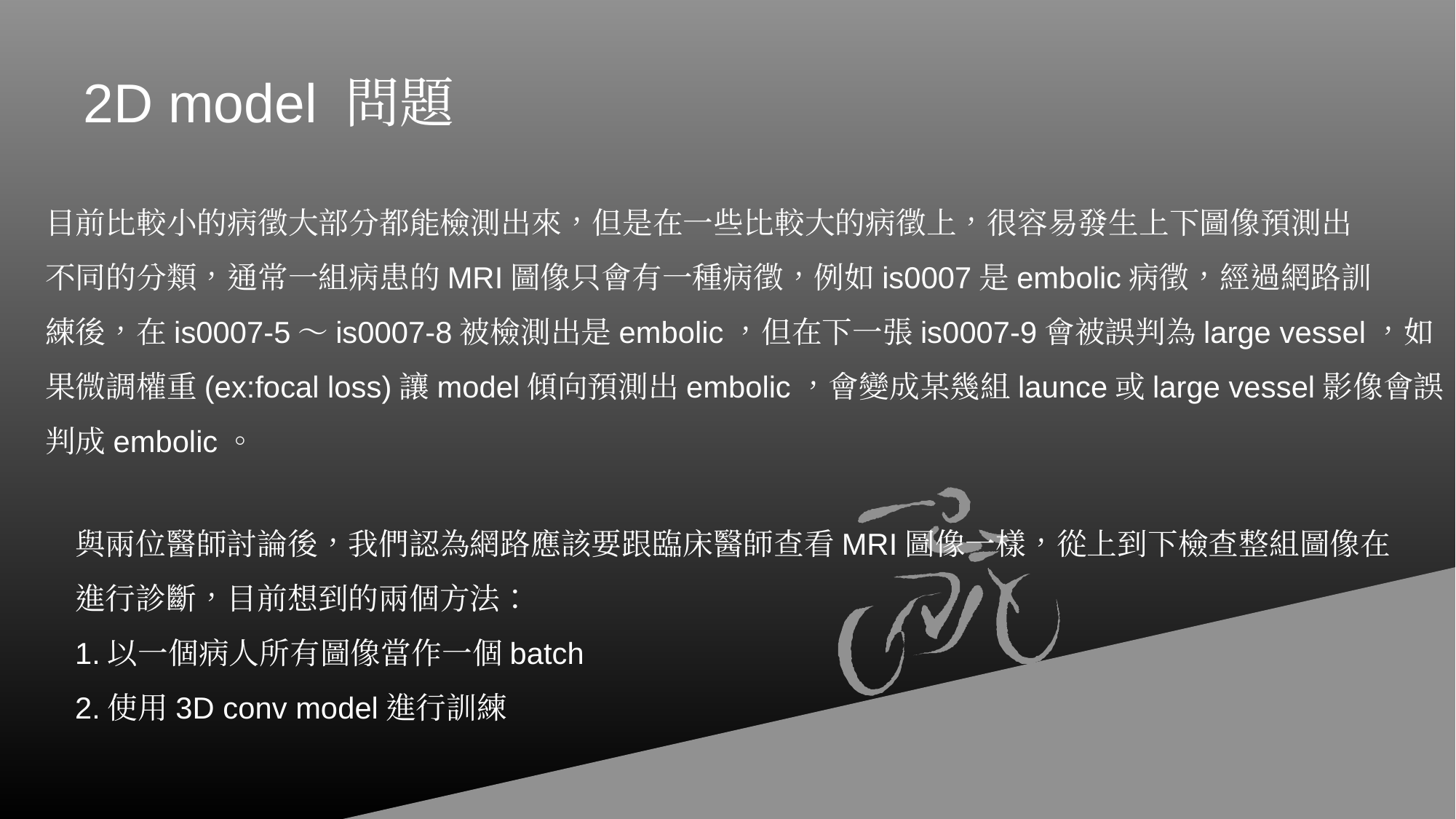

# 2D model 問題
目前比較小的病徵大部分都能檢測出來，但是在一些比較大的病徵上，很容易發生上下圖像預測出
不同的分類，通常一組病患的MRI圖像只會有一種病徵，例如is0007是embolic病徵，經過網路訓
練後，在is0007-5～is0007-8被檢測出是embolic，但在下一張is0007-9會被誤判為large vessel，如
果微調權重(ex:focal loss)讓model傾向預測出embolic，會變成某幾組launce或large vessel影像會誤
判成embolic。
與兩位醫師討論後，我們認為網路應該要跟臨床醫師查看MRI圖像一樣，從上到下檢查整組圖像在
進行診斷，目前想到的兩個方法：
1.以一個病人所有圖像當作一個batch
2.使用3D conv model進行訓練